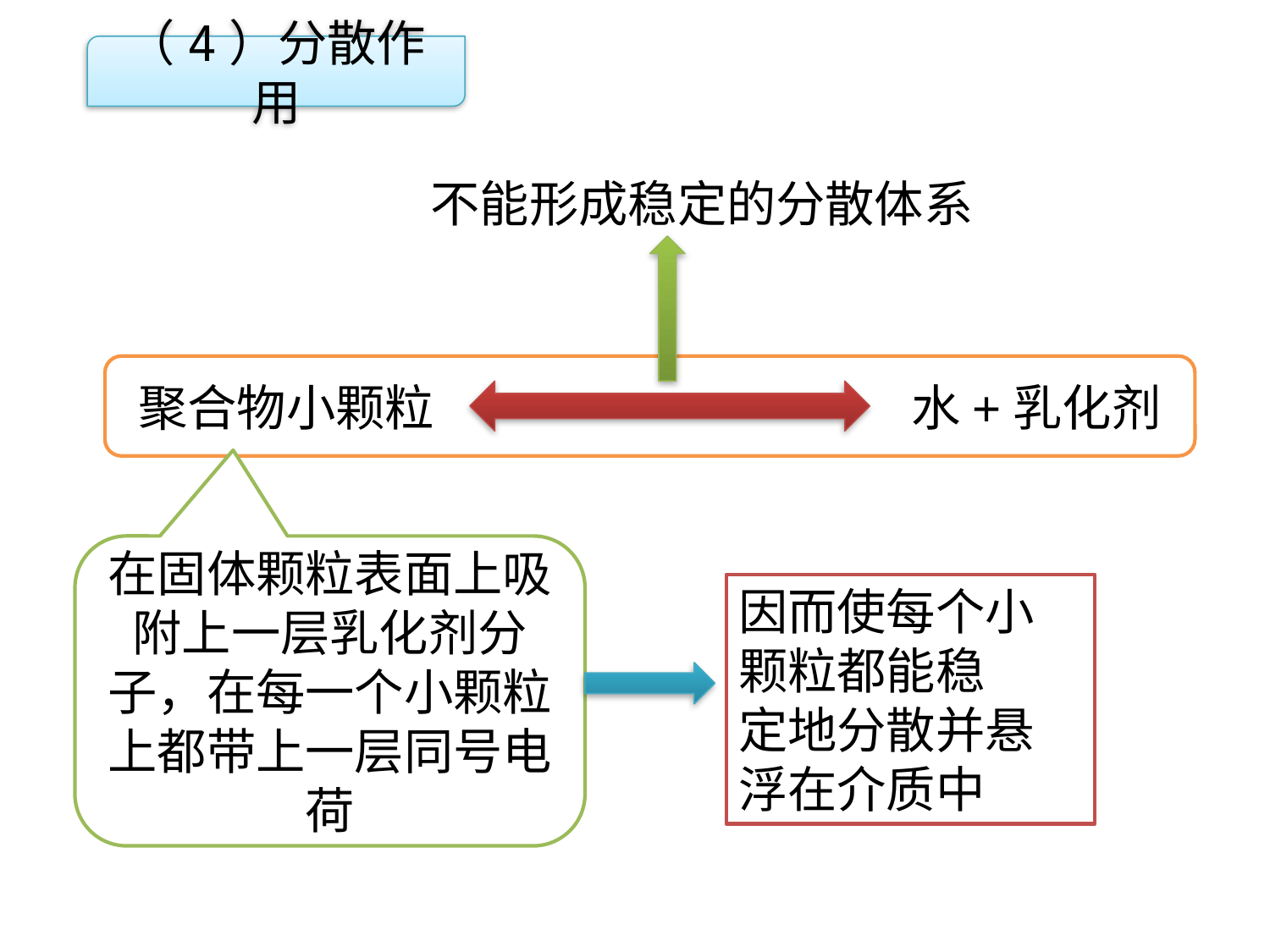

（4）分散作用
不能形成稳定的分散体系

点击添加文本
聚合物小颗粒				 水+乳化剂

点击添加文本
在固体颗粒表面上吸附上一层乳化剂分子，在每一个小颗粒上都带上一层同号电荷
因而使每个小颗粒都能稳
定地分散并悬浮在介质中
点击添加文本

点击添加文本